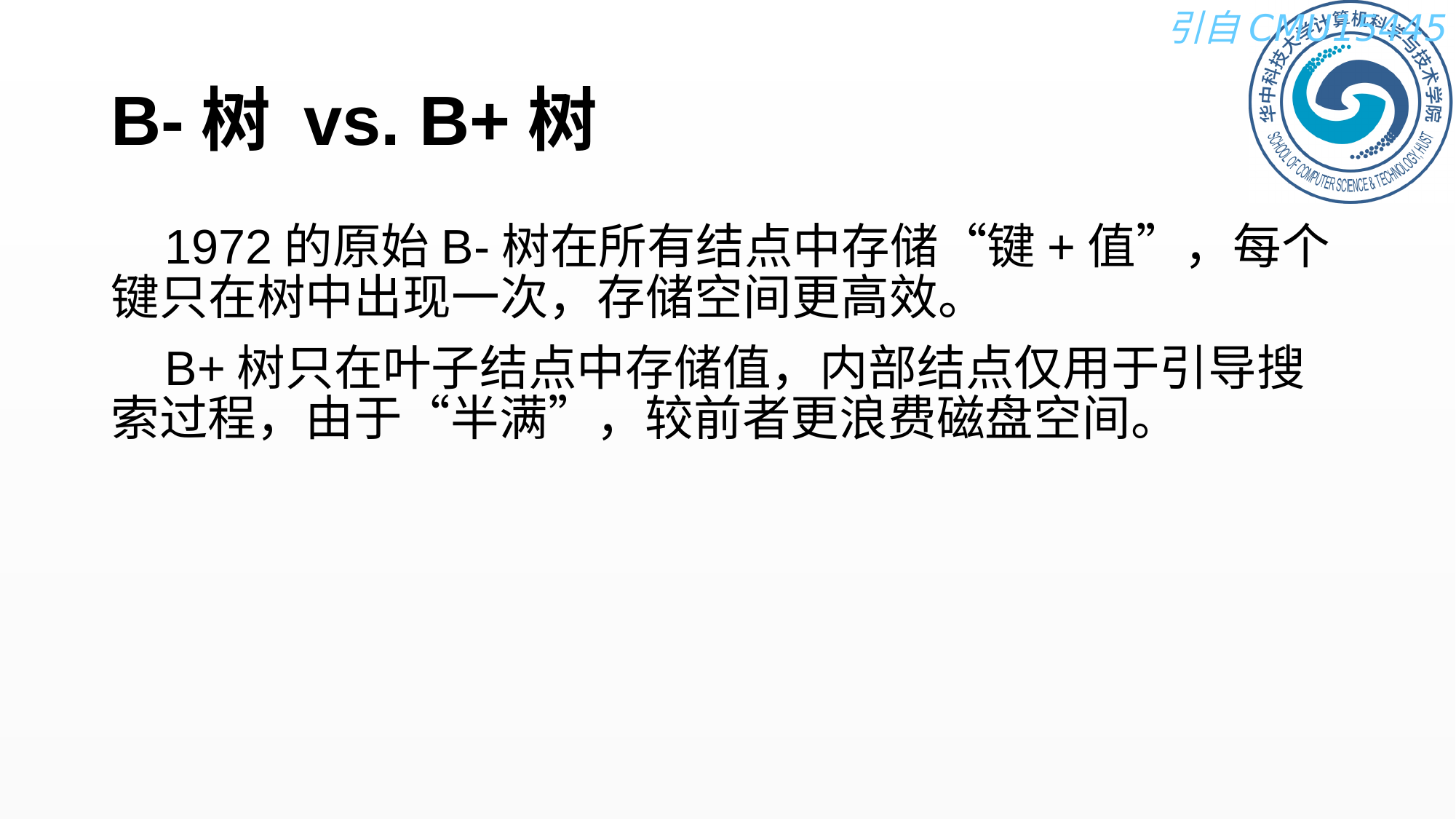

# B-树 vs. B+树
    1972的原始B-树在所有结点中存储“键+值”，每个键只在树中出现一次，存储空间更高效。
    B+树只在叶子结点中存储值，内部结点仅用于引导搜索过程，由于“半满”，较前者更浪费磁盘空间。
63